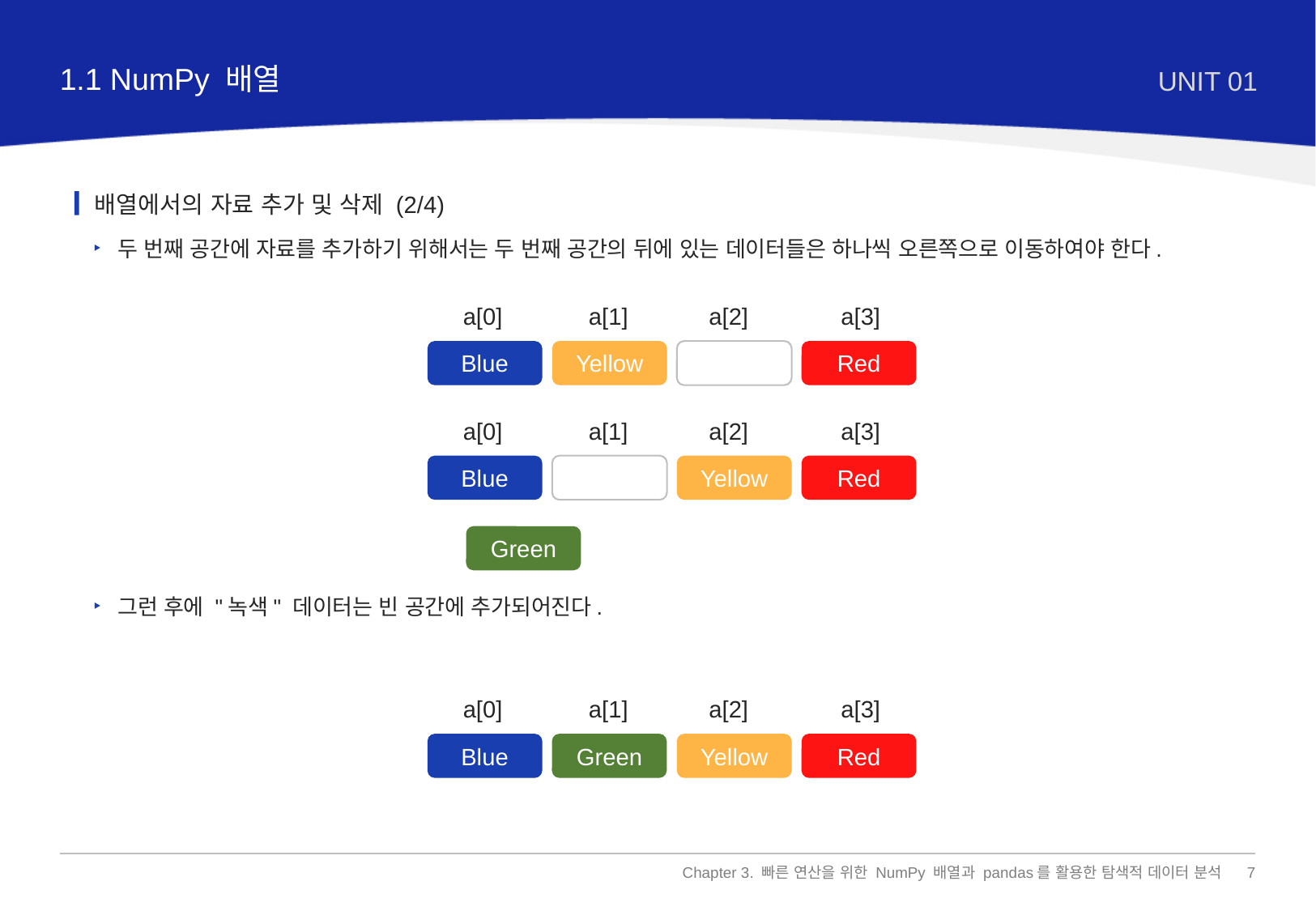

1.1 NumPy 배열
UNIT 01
배열에서의 자료 추가 및 삭제 (2/4)

두 번째 공간에 자료를 추가하기 위해서는 두 번째 공간의 뒤에 있는 데이터들은 하나씩 오른쪽으로 이동하여야 한다.

그런 후에 "녹색" 데이터는 빈 공간에 추가되어진다.
a[0]
a[1]
a[2]
a[3]
Blue
Yellow

Red
a[0]
a[1]
a[2]
a[3]
Blue

Yellow
Red
Green
a[0]
a[1]
a[2]
a[3]
Blue
Green
Yellow
Red